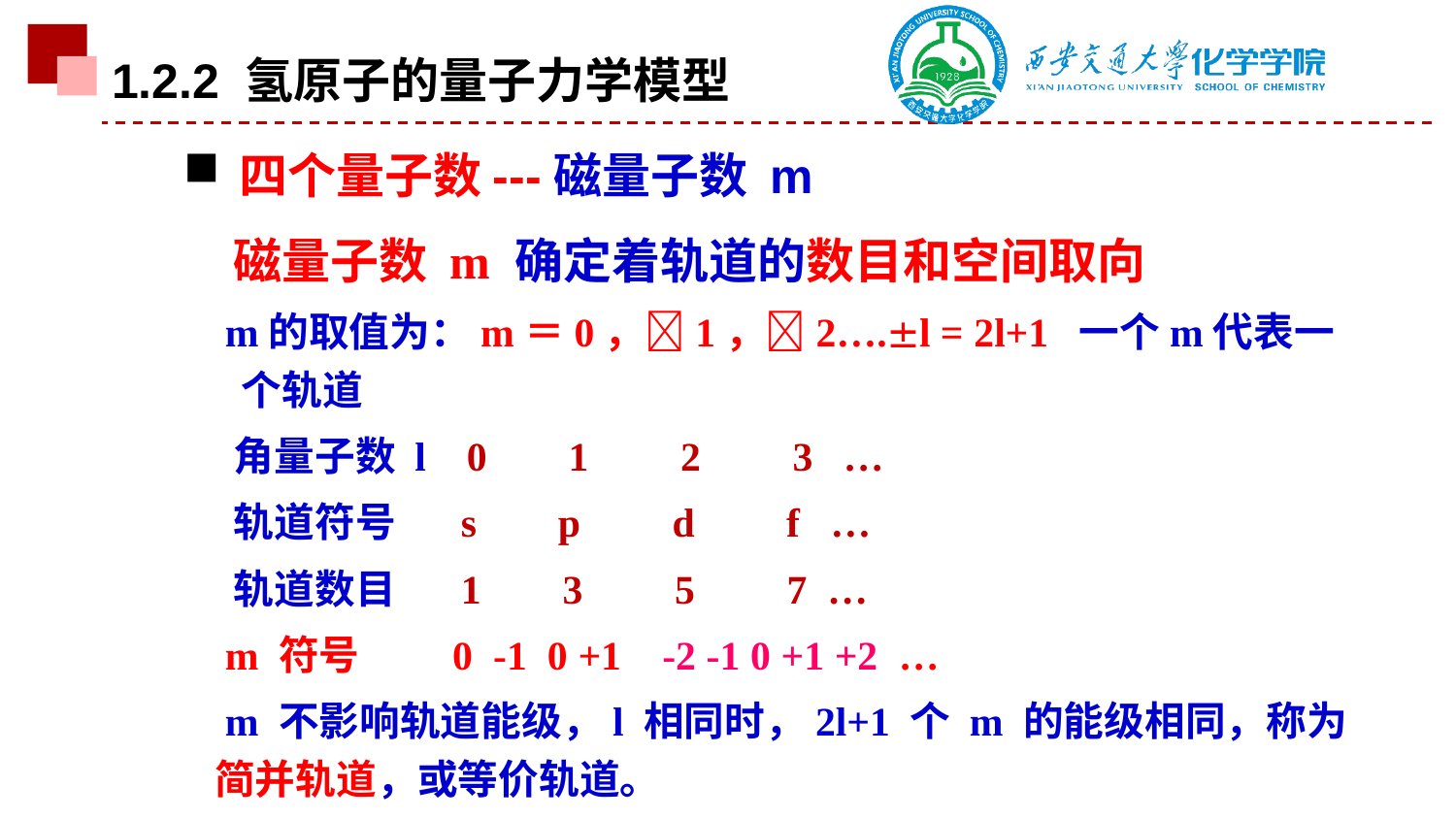

1.2.2 氢原子的量子力学模型
四个量子数---磁量子数 m
 磁量子数 m 确定着轨道的数目和空间取向
 m的取值为：m＝0，±1，±2….±l = 2l+1  一个m代表一个轨道
 角量子数 l    0        1         2         3   …
 轨道符号      s        p         d         f   …
 轨道数目      1        3         5         7  …
 m 符号         0  -1  0 +1    -2 -1 0 +1 +2  …
 m 不影响轨道能级，l 相同时，2l+1 个 m 的能级相同，称为简并轨道，或等价轨道。